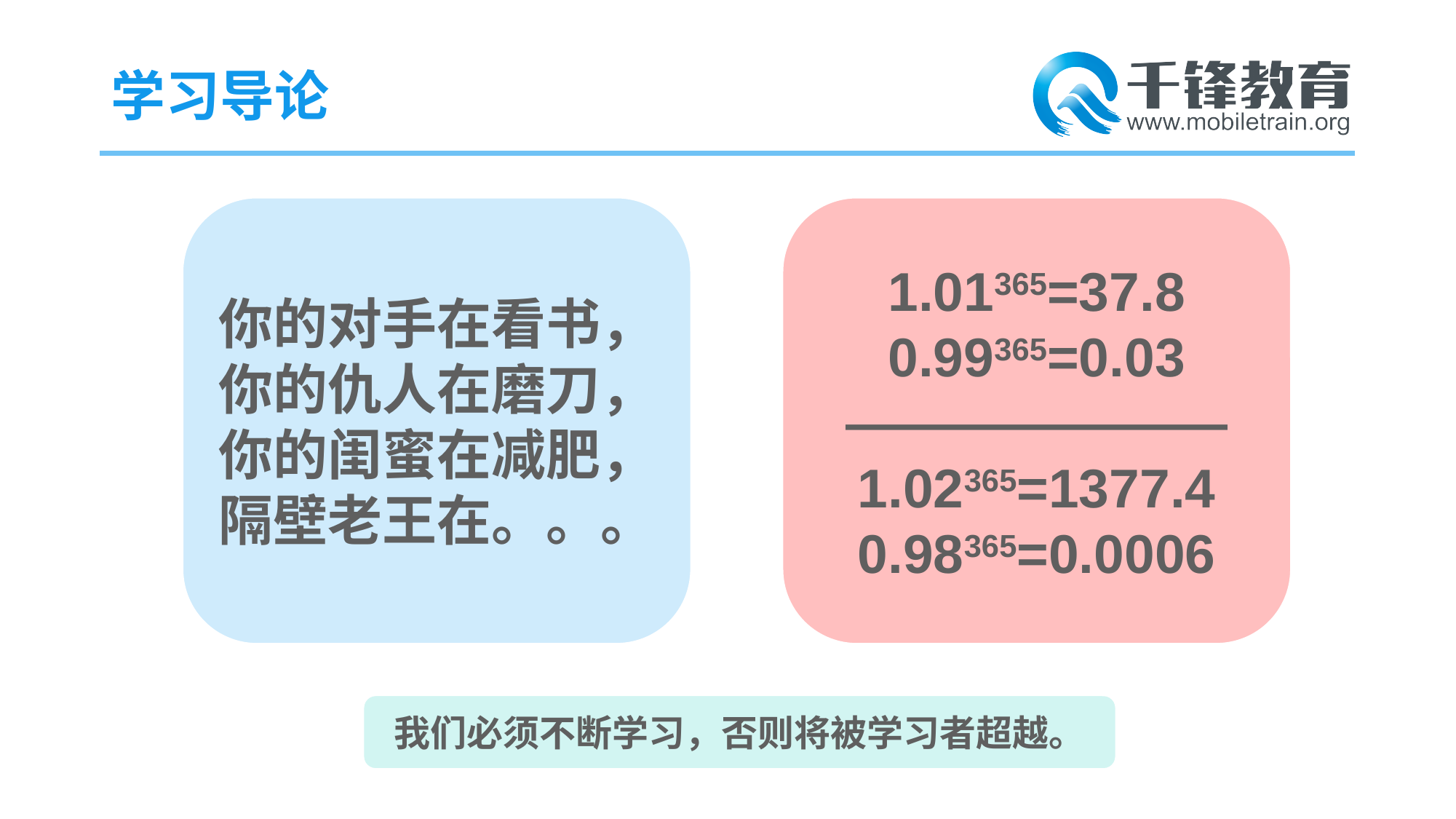

# 学习导论
你的对手在看书，
你的仇人在磨刀，
你的闺蜜在减肥，
隔壁老王在。。。
1.01365=37.8
0.99365=0.03
———————
1.02365=1377.4
0.98365=0.0006
我们必须不断学习，否则将被学习者超越。